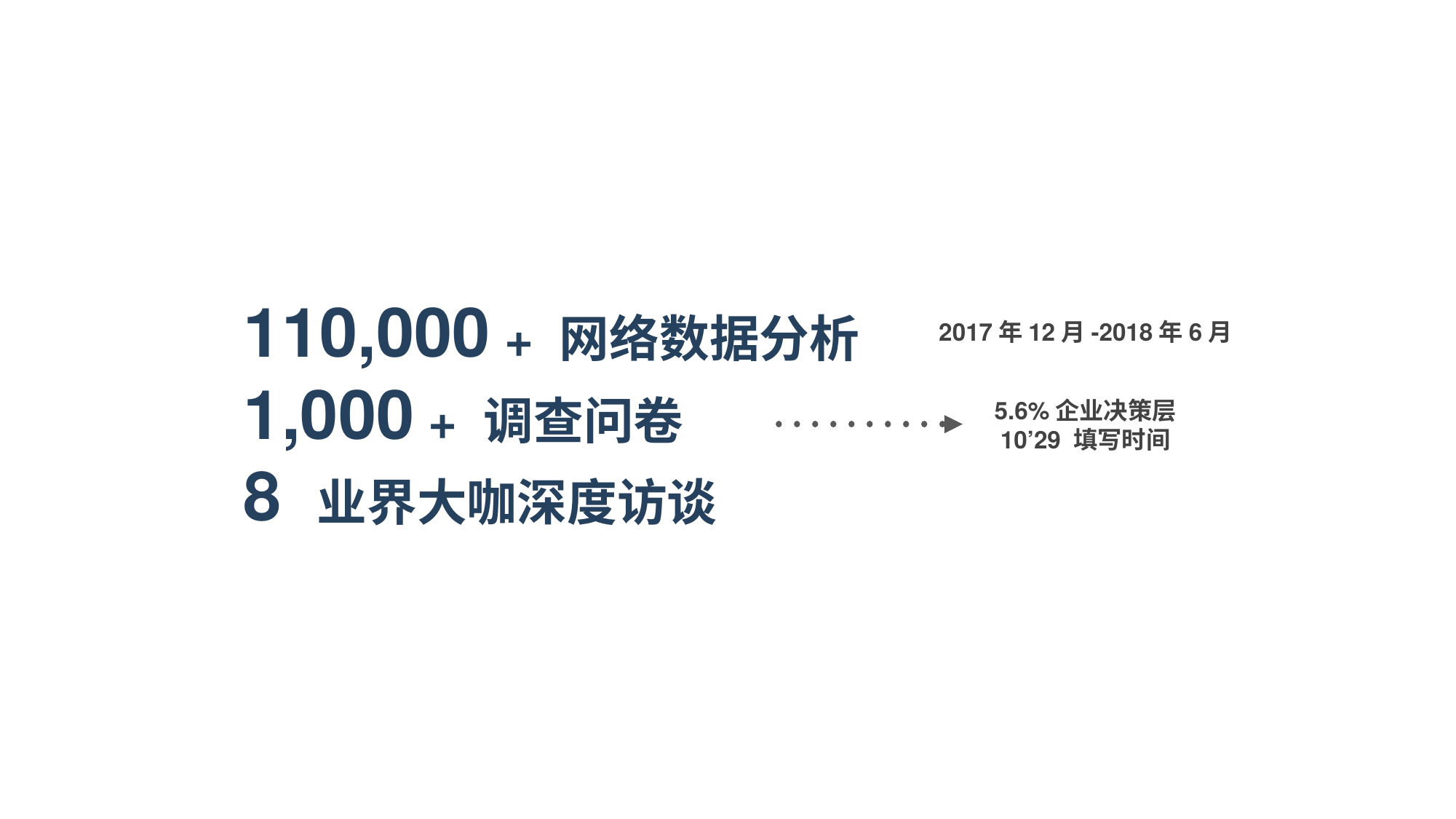

110,000 + 网络数据分析
1,000 + 调查问卷
8 业界大咖深度访谈
2017年12月-2018年6月
5.6%企业决策层
10’29 填写时间